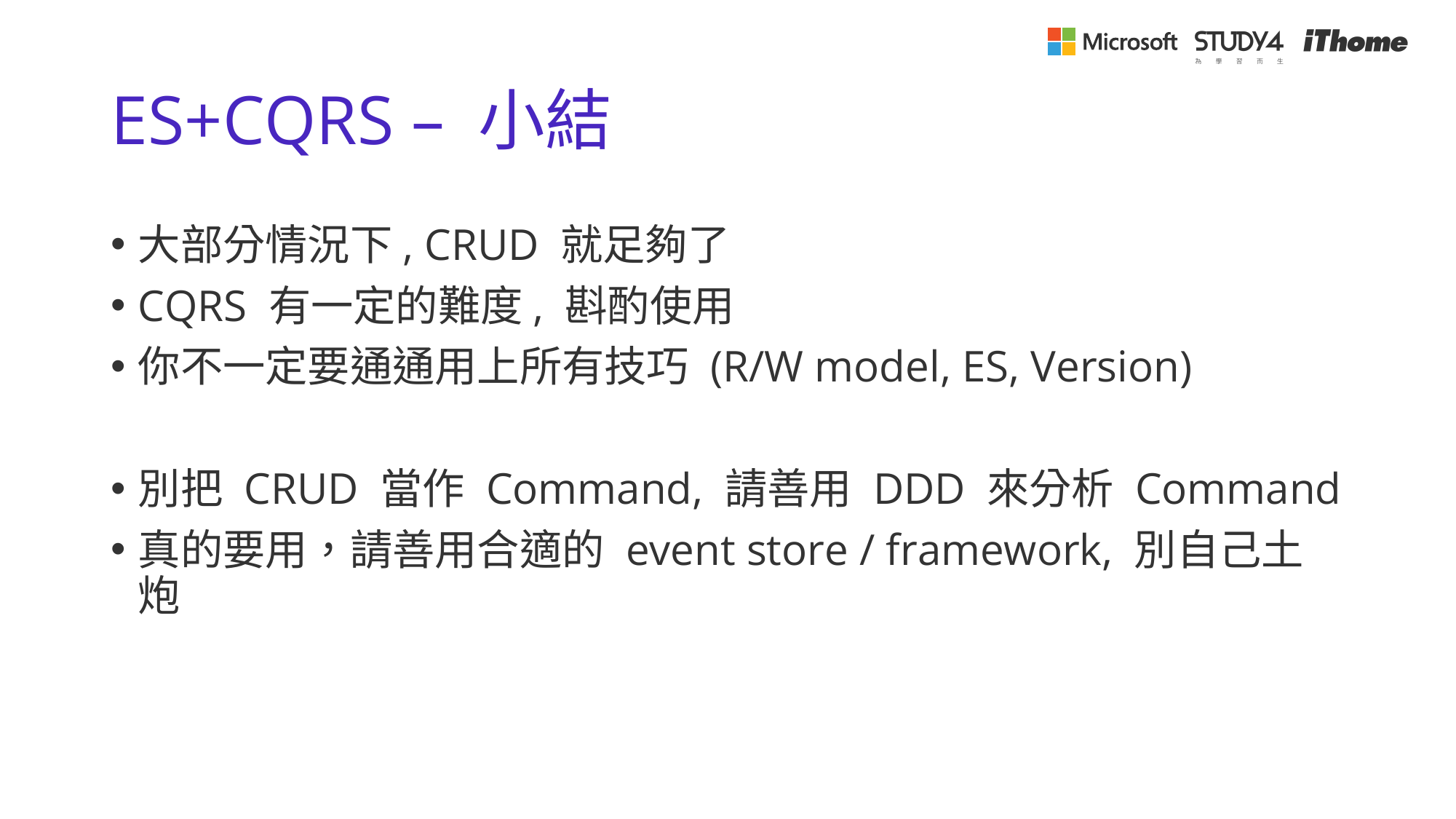

# ES+CQRS – 小結
大部分情況下, CRUD 就足夠了
CQRS 有一定的難度, 斟酌使用
你不一定要通通用上所有技巧 (R/W model, ES, Version)

別把 CRUD 當作 Command, 請善用 DDD 來分析 Command
真的要用，請善用合適的 event store / framework, 別自己土炮